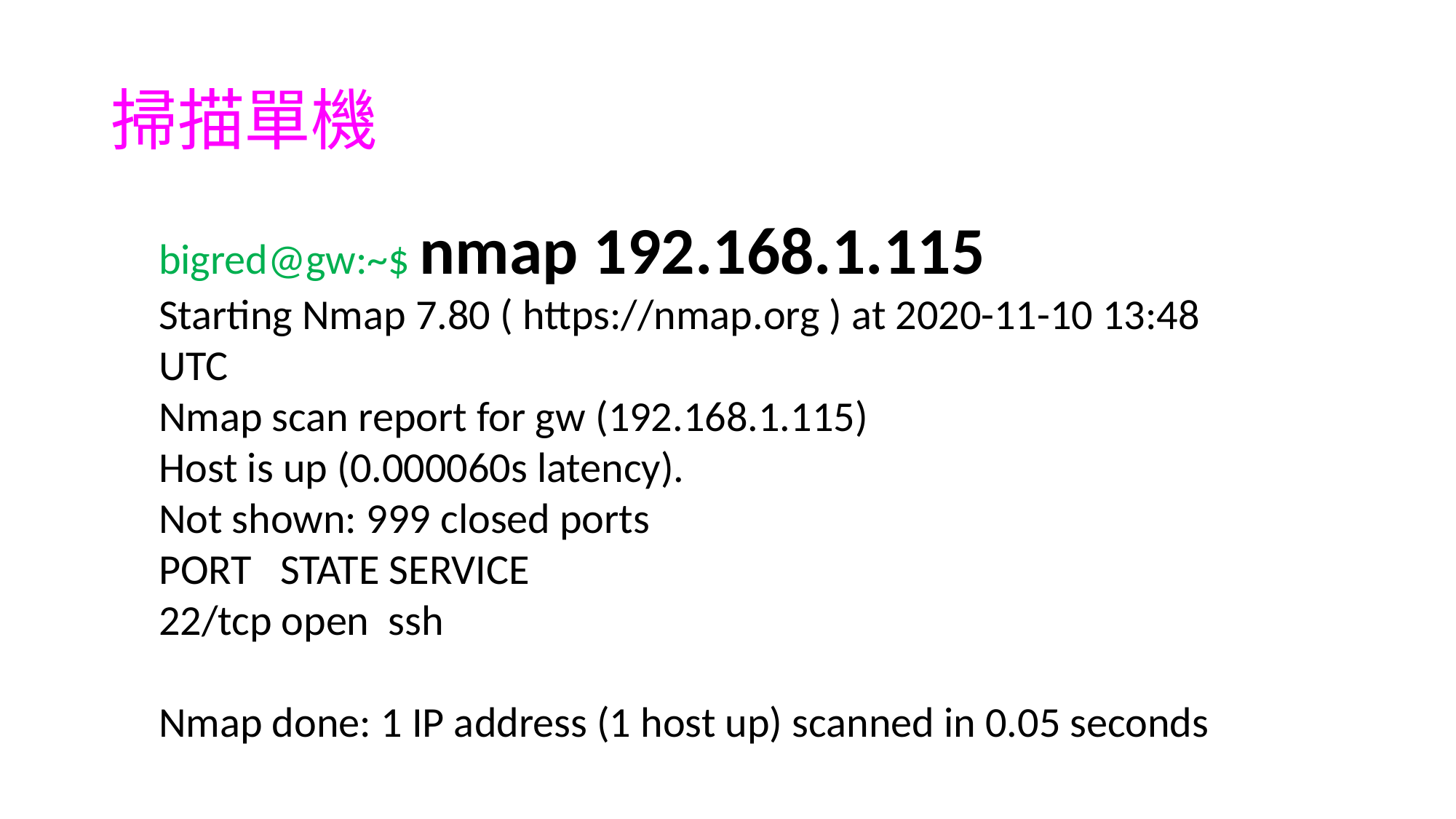

# 掃描單機
bigred@gw:~$ nmap 192.168.1.115
Starting Nmap 7.80 ( https://nmap.org ) at 2020-11-10 13:48 UTC
Nmap scan report for gw (192.168.1.115)
Host is up (0.000060s latency).
Not shown: 999 closed ports
PORT   STATE SERVICE
22/tcp open  ssh

Nmap done: 1 IP address (1 host up) scanned in 0.05 seconds